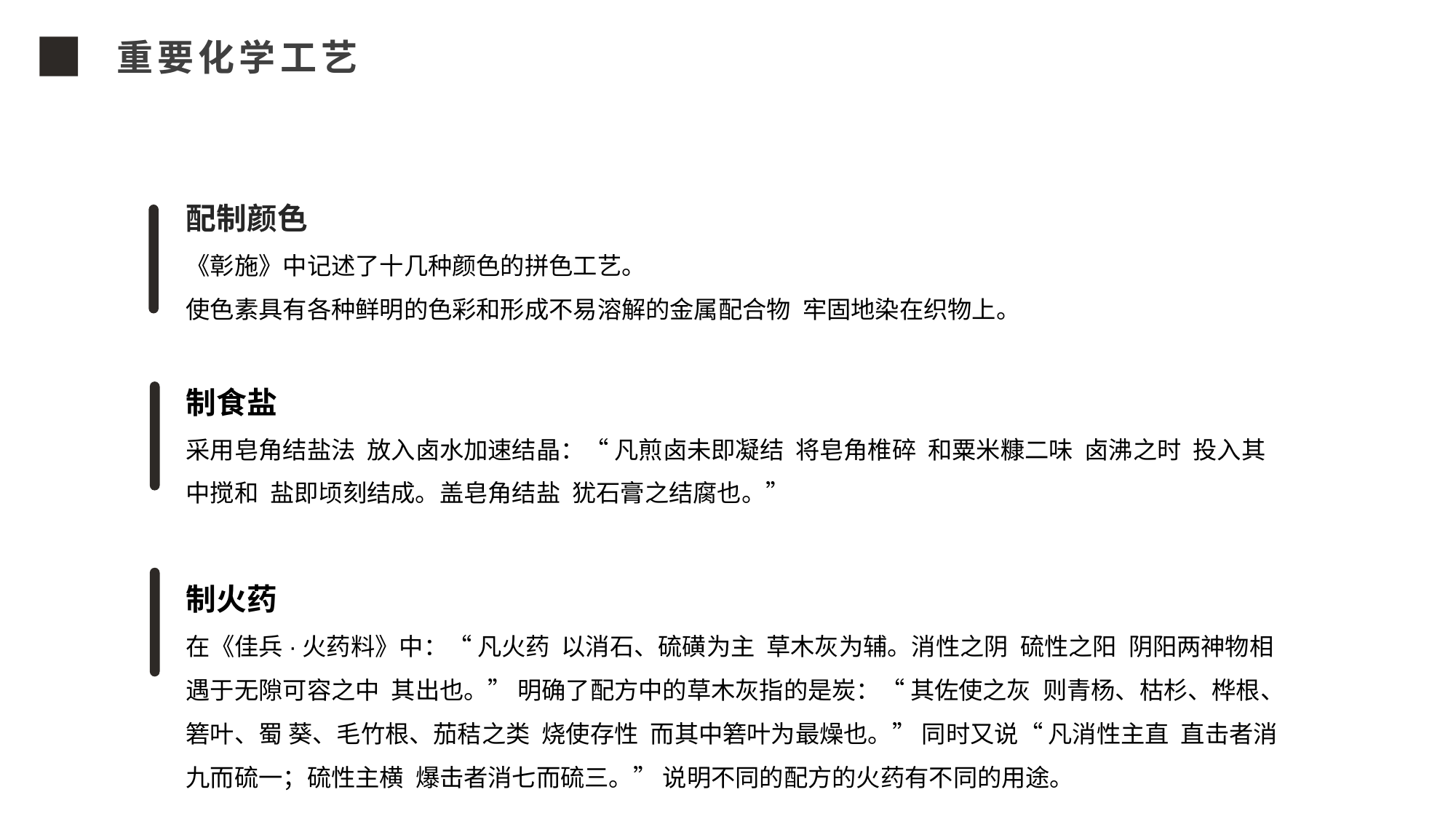

重要化学工艺

配制颜色
《彰施》中记述了十几种颜色的拼色工艺。
使色素具有各种鲜明的色彩和形成不易溶解的金属配合物牢固地染在织物上。

制食盐
采用皂角结盐法放入卤水加速结晶：“ 凡煎卤未即凝结将皂角椎碎和粟米糠二味卤沸之时投入其中搅和盐即顷刻结成。盖皂角结盐犹石膏之结腐也。”

制火药
在《佳兵·火药料》中：“ 凡火药以消石、硫磺为主草木灰为辅。消性之阴硫性之阳阴阳两神物相 遇于无隙可容之中其出也。” 明确了配方中的草木灰指的是炭：“ 其佐使之灰则青杨、枯杉、桦根、箬叶、蜀 葵、毛竹根、茄秸之类烧使存性而其中箬叶为最燥也。” 同时又说“ 凡消性主直直击者消九而硫一；硫性主横爆击者消七而硫三。” 说明不同的配方的火药有不同的用途。